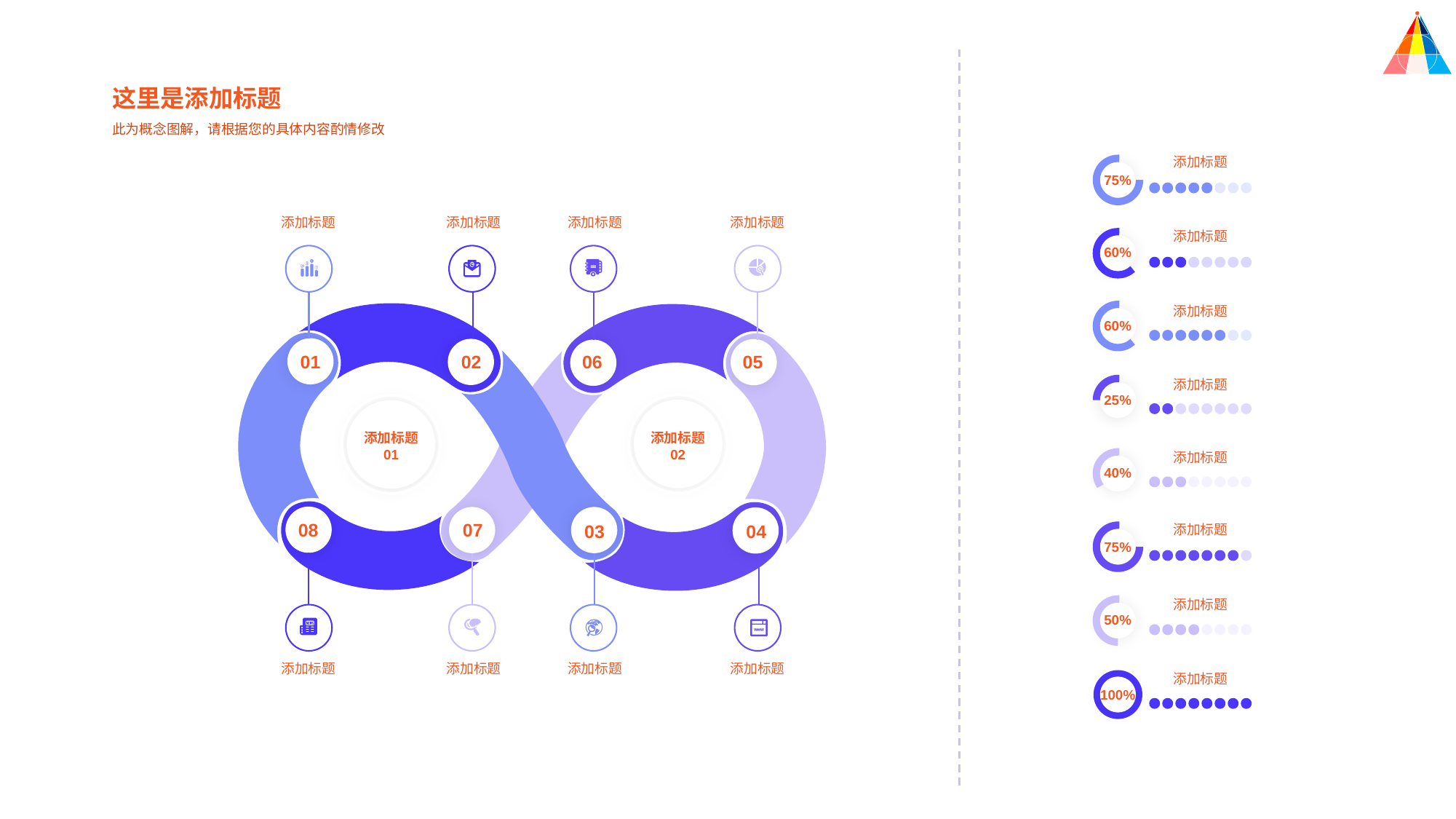

这里是添加标题
此为概念图解，请根据您的具体内容酌情修改
添加标题

75%

添加标题
添加标题
添加标题
添加标题
添加标题

60%

添加标题

60%

01
02
06
05

添加标题

25%

添加标题 01
添加标题 02
添加标题

40%

08
07
03
04
添加标题

75%

添加标题

50%

添加标题
添加标题
添加标题
添加标题
添加标题

100%